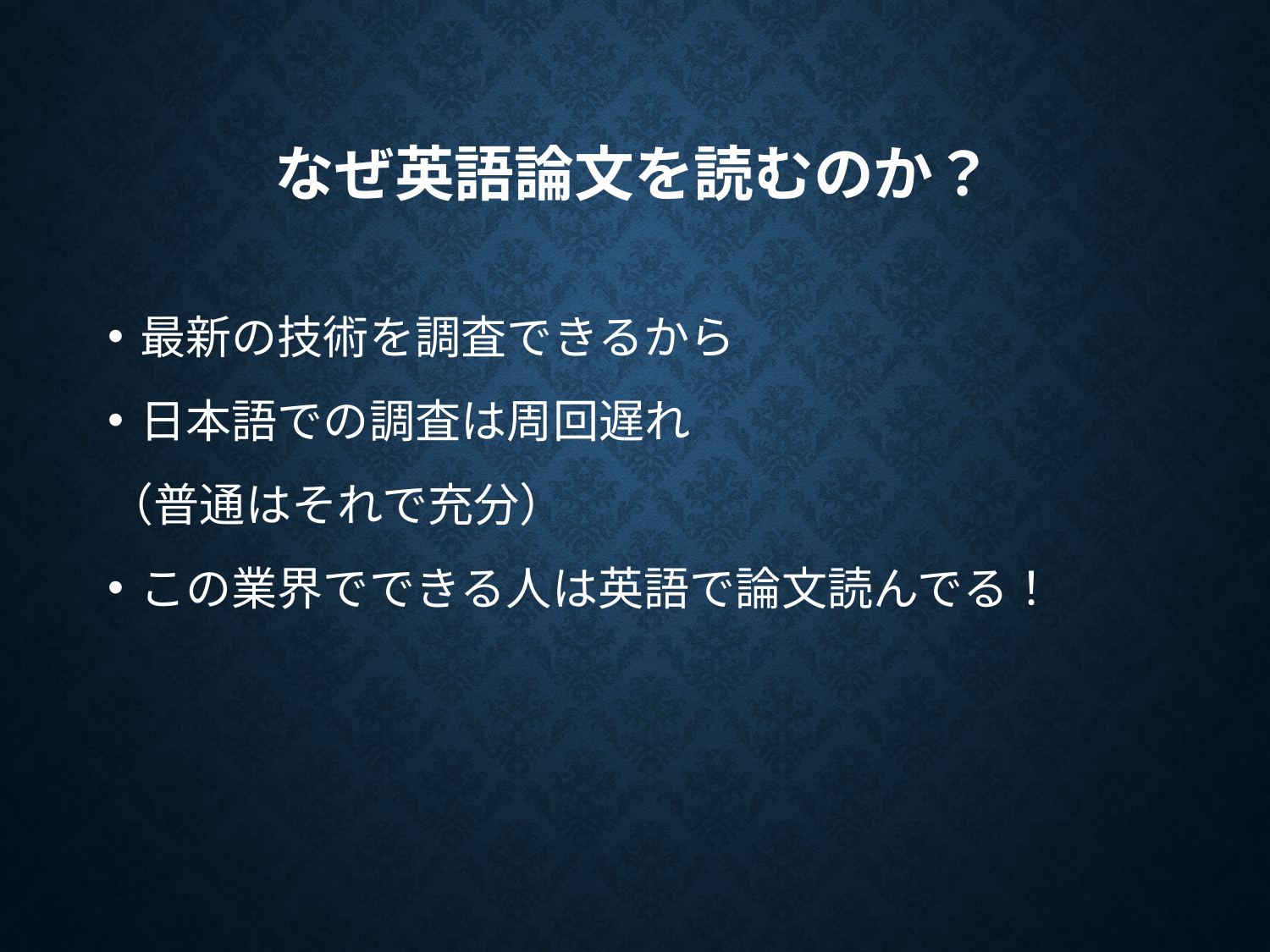

# なぜ英語論文を読むのか？
最新の技術を調査できるから
日本語での調査は周回遅れ
（普通はそれで充分）
この業界でできる人は英語で論文読んでる！